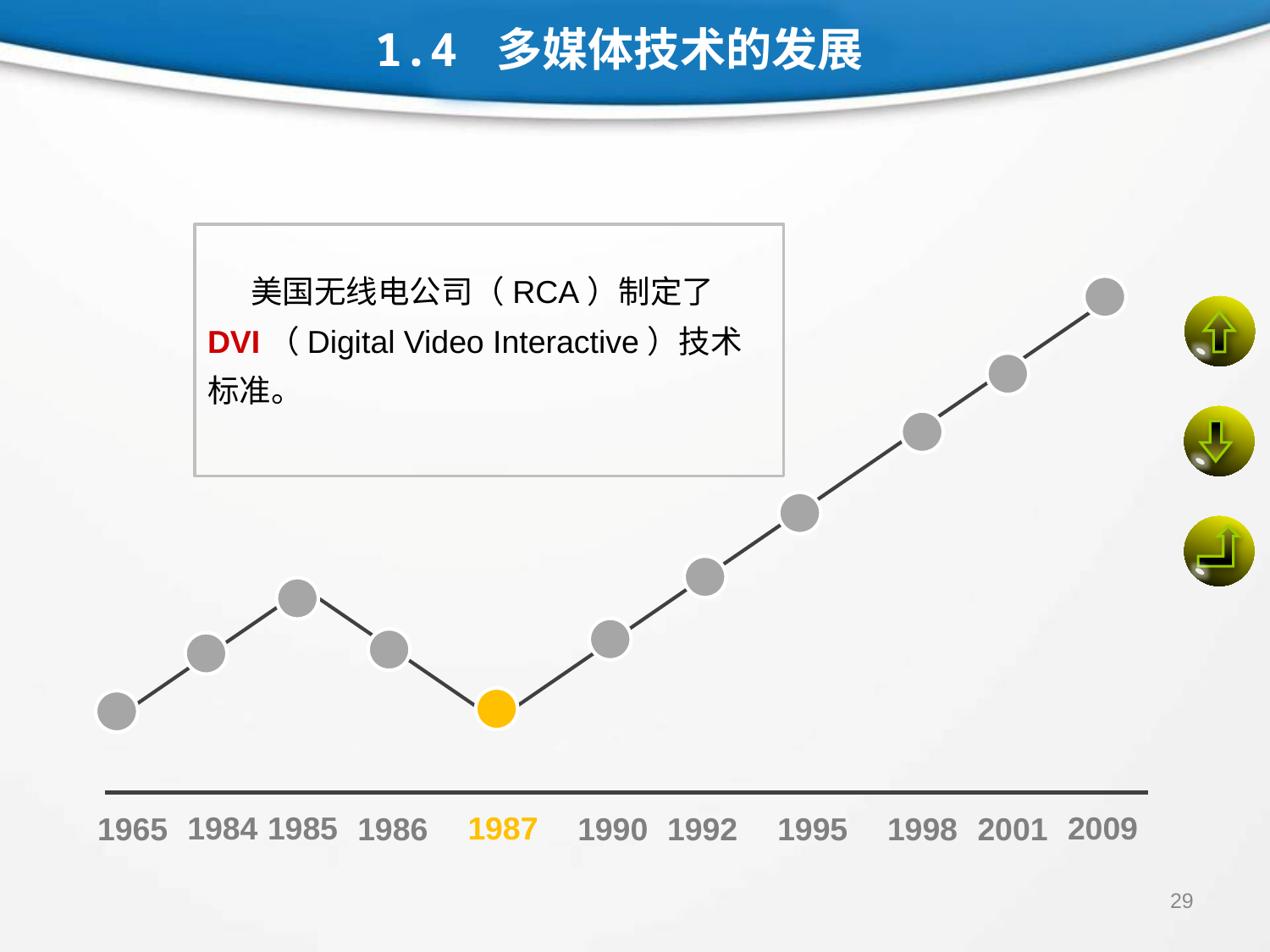

1.4 多媒体技术的发展

     美国无线电公司（RCA）制定了DVI（Digital Video Interactive）技术标准。

1987
2009
1984
1985
1965
1986
1990
1992
1995
1998
2001
29